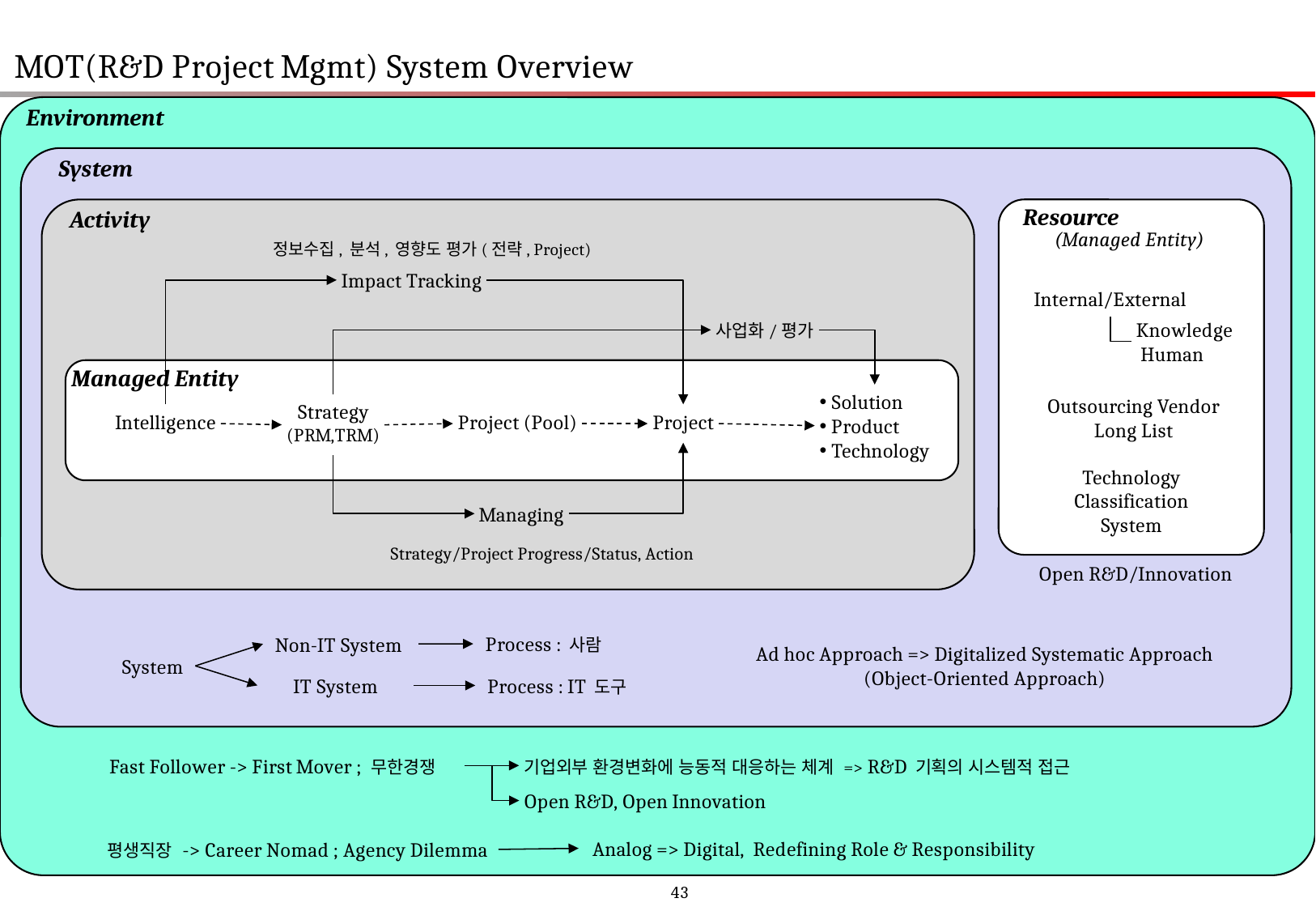

MOT(R&D Project Mgmt) System Overview

Environment

System

Resource
Activity
(Managed Entity)
정보수집, 분석, 영향도 평가(전략, Project)
Impact Tracking
Internal/External
Knowledge
 Human
사업화/평가

Managed Entity
Solution
Product
Technology
Outsourcing Vendor
Long List
Strategy
(PRM,TRM)
Project (Pool)
Project
Intelligence
Technology Classification System
Managing
Strategy/Project Progress/Status, Action
Open R&D/Innovation
Process : 사람
Non-IT System
Ad hoc Approach => Digitalized Systematic Approach
(Object-Oriented Approach)
System
IT System
Process : IT 도구
Fast Follower -> First Mover ; 무한경쟁
기업외부 환경변화에 능동적 대응하는 체계 => R&D 기획의 시스템적 접근
Open R&D, Open Innovation
  Analog => Digital,  Redefining Role & Responsibility
평생직장 -> Career Nomad ; Agency Dilemma
43